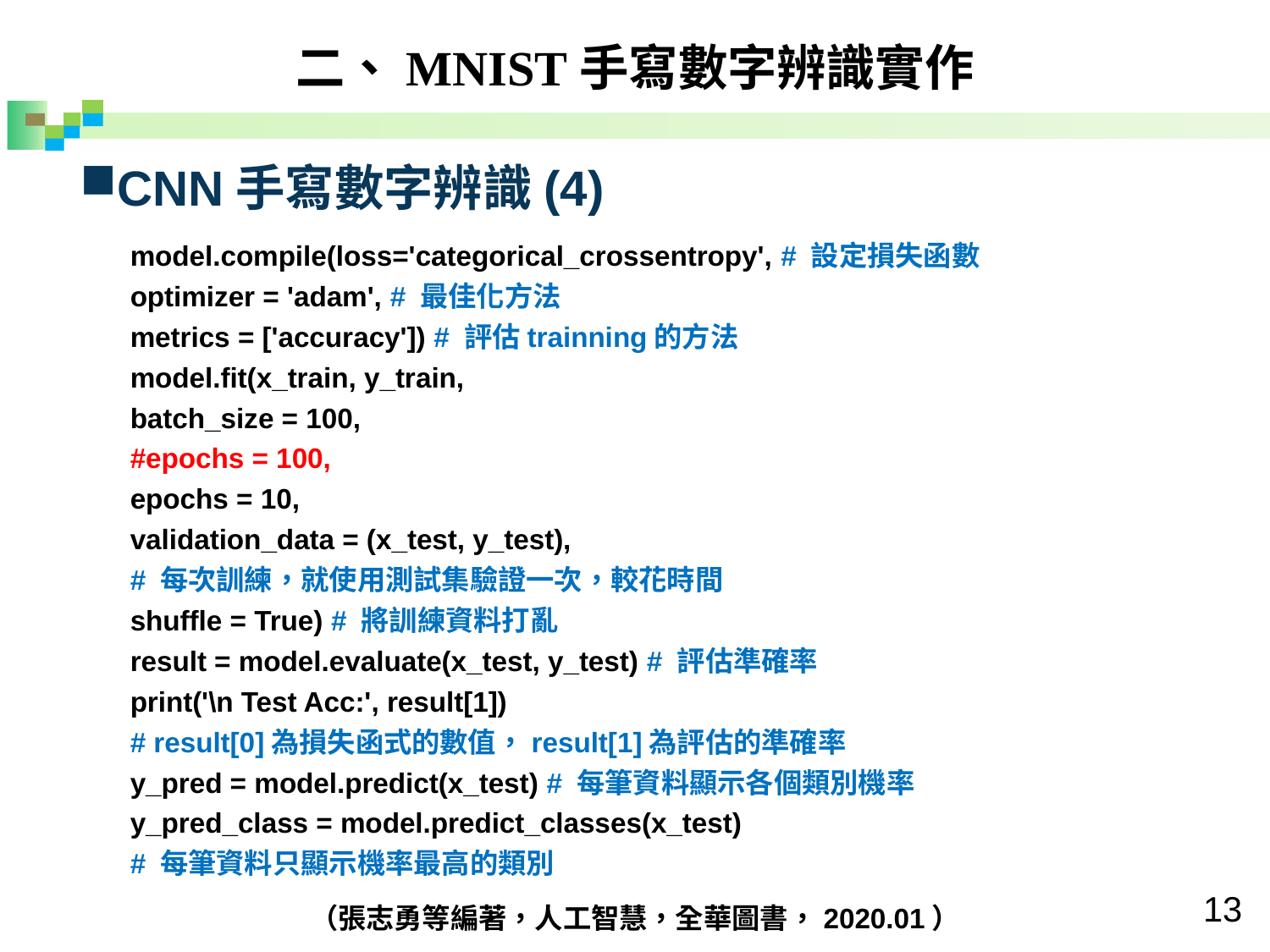

二、MNIST手寫數字辨識實作
CNN手寫數字辨識(4)
model.compile(loss='categorical_crossentropy', # 設定損失函數
optimizer = 'adam', # 最佳化方法
metrics = ['accuracy']) # 評估trainning的方法
model.fit(x_train, y_train,
batch_size = 100,
#epochs = 100,
epochs = 10,
validation_data = (x_test, y_test),
# 每次訓練，就使用測試集驗證一次，較花時間
shuffle = True) # 將訓練資料打亂
result = model.evaluate(x_test, y_test) # 評估準確率
print('\n Test Acc:', result[1])
# result[0]為損失函式的數值，result[1]為評估的準確率
y_pred = model.predict(x_test) # 每筆資料顯示各個類別機率
y_pred_class = model.predict_classes(x_test)
# 每筆資料只顯示機率最高的類別
（張志勇等編著，人工智慧，全華圖書，2020.01）